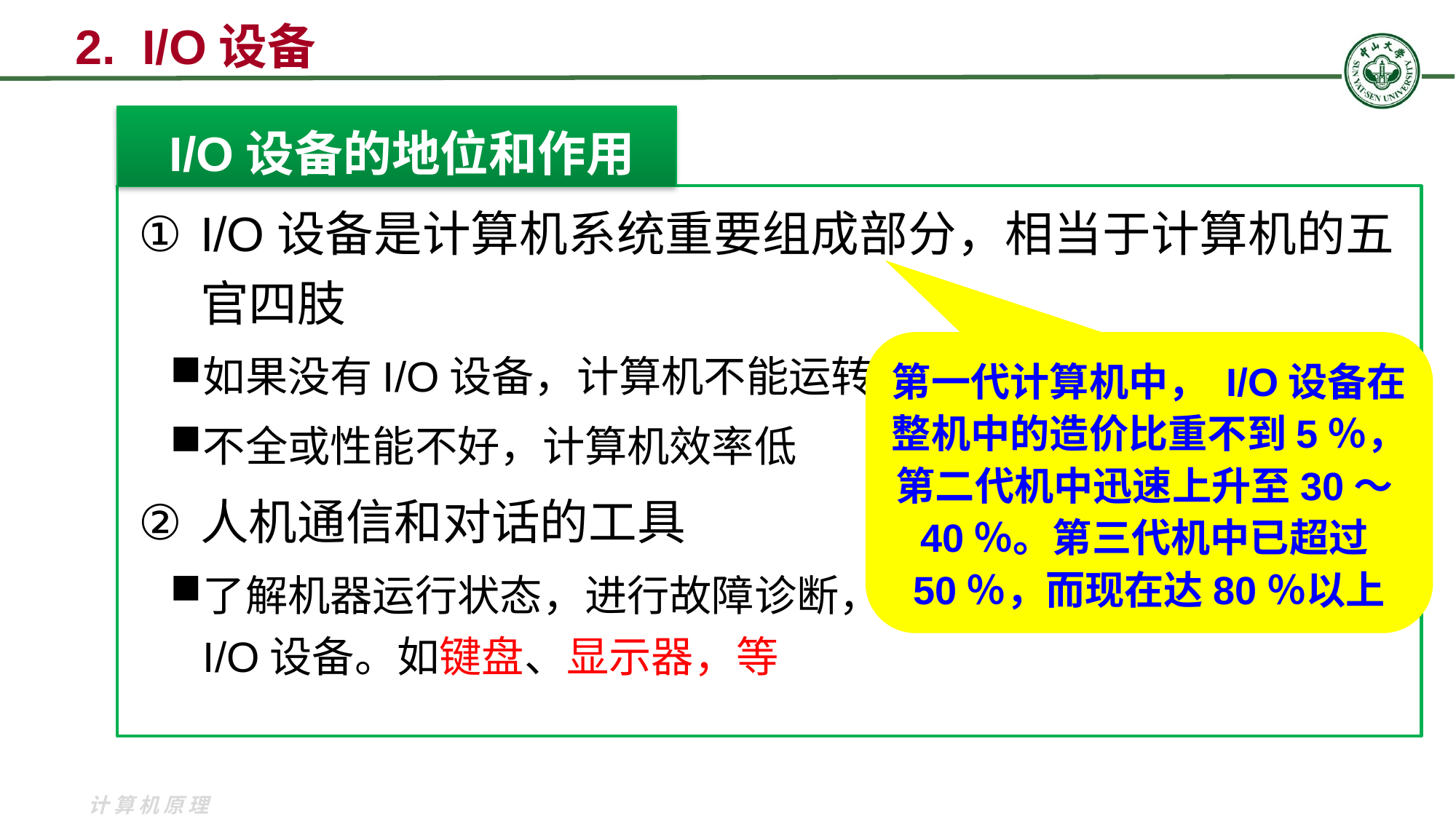

# 2.  I/O设备
I/O设备的地位和作用
I/O设备是计算机系统重要组成部分，相当于计算机的五官四肢
如果没有I/O设备，计算机不能运转
不全或性能不好，计算机效率低
人机通信和对话的工具
了解机器运行状态，进行故障诊断，控制、命令计算机，都通过I/O设备。如键盘、显示器，等

第一代计算机中， I/O设备在整机中的造价比重不到5％，第二代机中迅速上升至30～40％。第三代机中已超过50％，而现在达80％以上